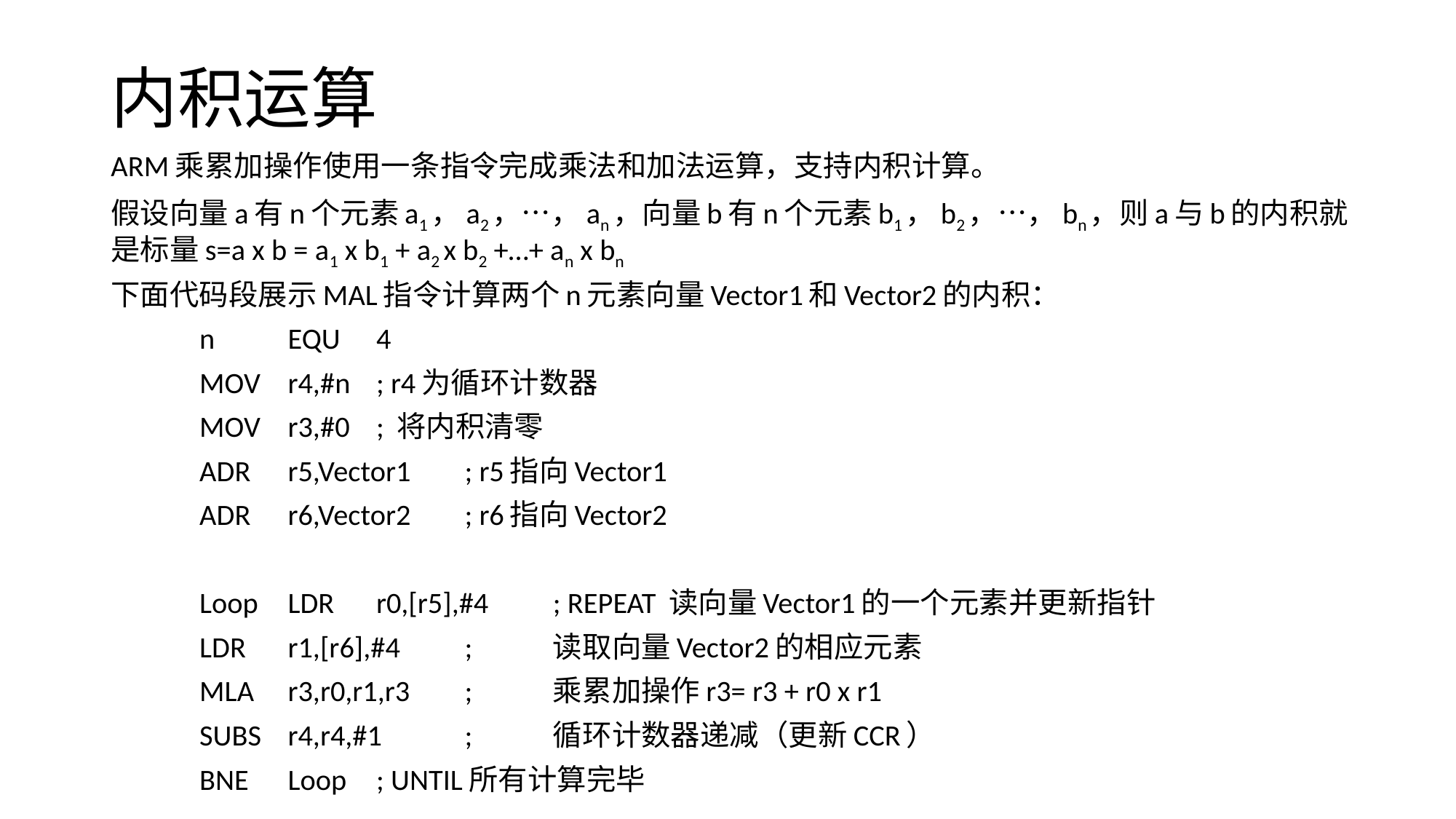

# 内积运算
ARM乘累加操作使用一条指令完成乘法和加法运算，支持内积计算。
假设向量a有n个元素a1，a2，…，an，向量b有n个元素b1，b2，…，bn，则a与b的内积就是标量s=a x b = a1 x b1 + a2 x b2 +…+ an x bn
下面代码段展示MAL指令计算两个n元素向量Vector1和Vector2的内积：
		n	EQU	4
			MOV	r4,#n		; r4为循环计数器
			MOV	r3,#0		; 将内积清零
			ADR	r5,Vector1	; r5指向Vector1
			ADR	r6,Vector2	; r6指向Vector2

		Loop	LDR	r0,[r5],#4	; REPEAT 读向量Vector1的一个元素并更新指针
			LDR	r1,[r6],#4	;	读取向量Vector2的相应元素
			MLA	r3,r0,r1,r3	;	乘累加操作r3= r3 + r0 x r1
			SUBS	r4,r4,#1		;	循环计数器递减（更新CCR）
			BNE	Loop		; UNTIL所有计算完毕